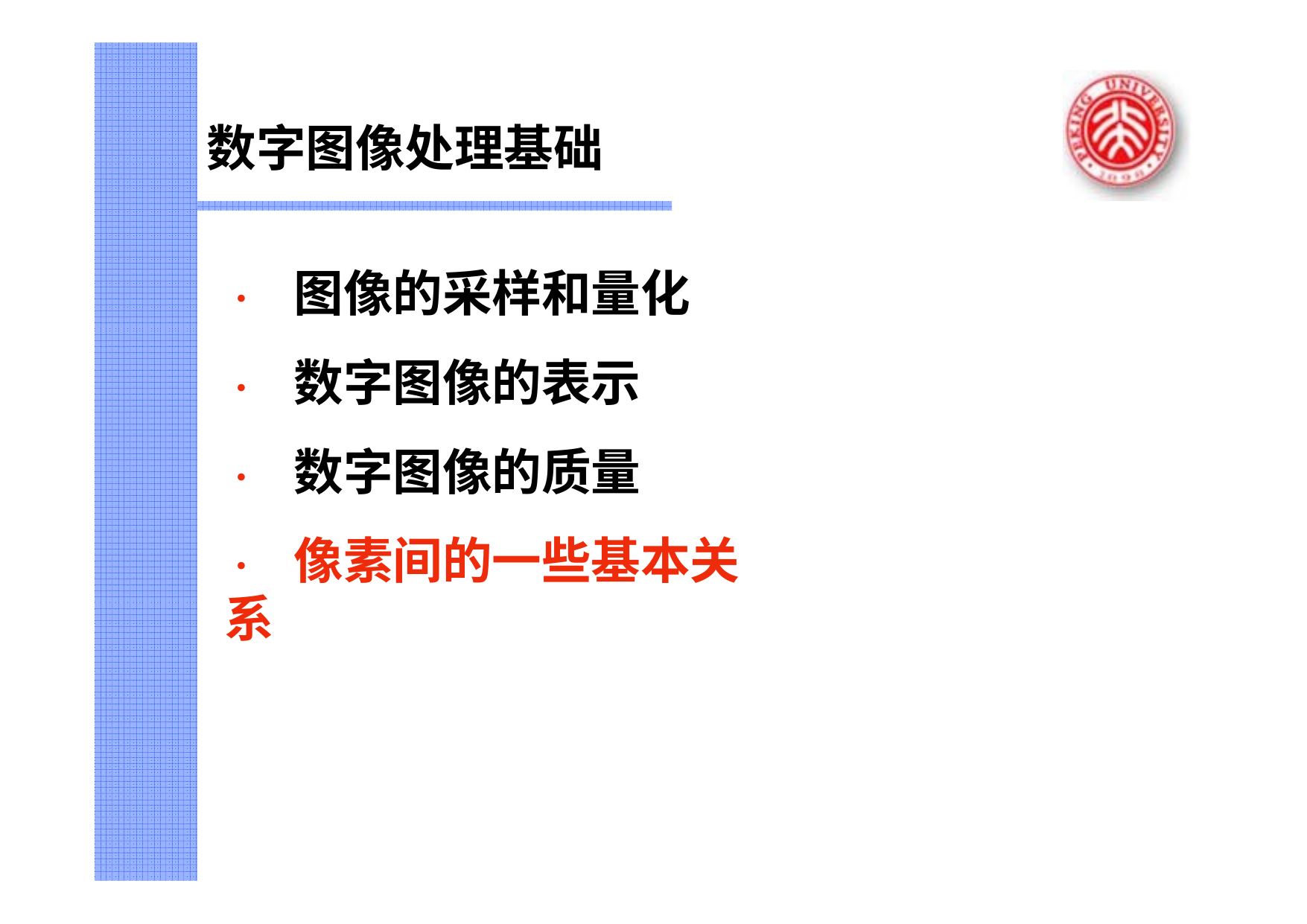

数字图像处理基础

•	图像的采样和量化
•	数字图像的表示
•	数字图像的质量
•	像素间的一些基本关系